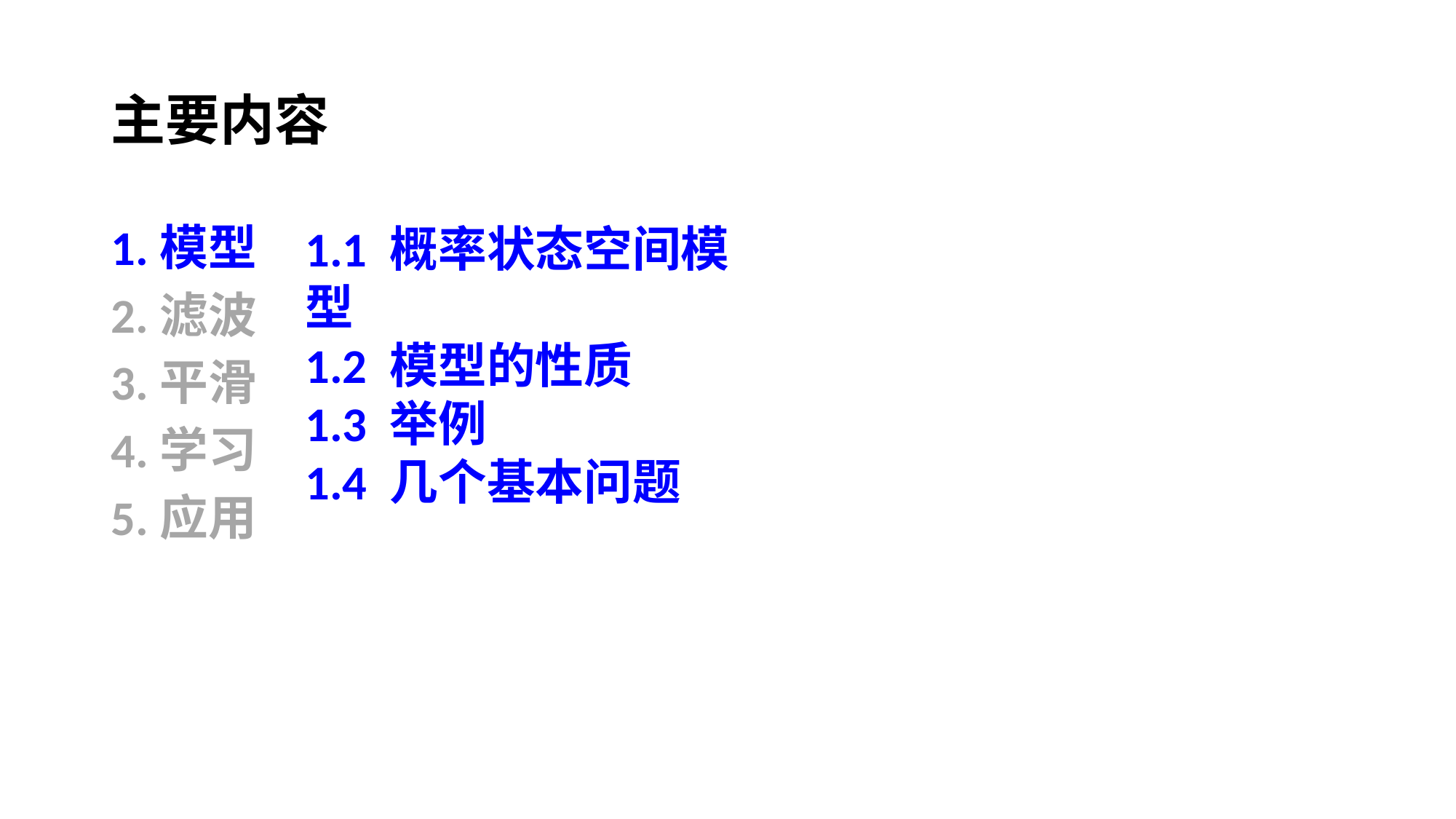

# 主要内容
1.1 概率状态空间模型
1.2 模型的性质
1.3 举例
1.4 几个基本问题
1.模型
2.滤波
3.平滑
4.学习
5.应用